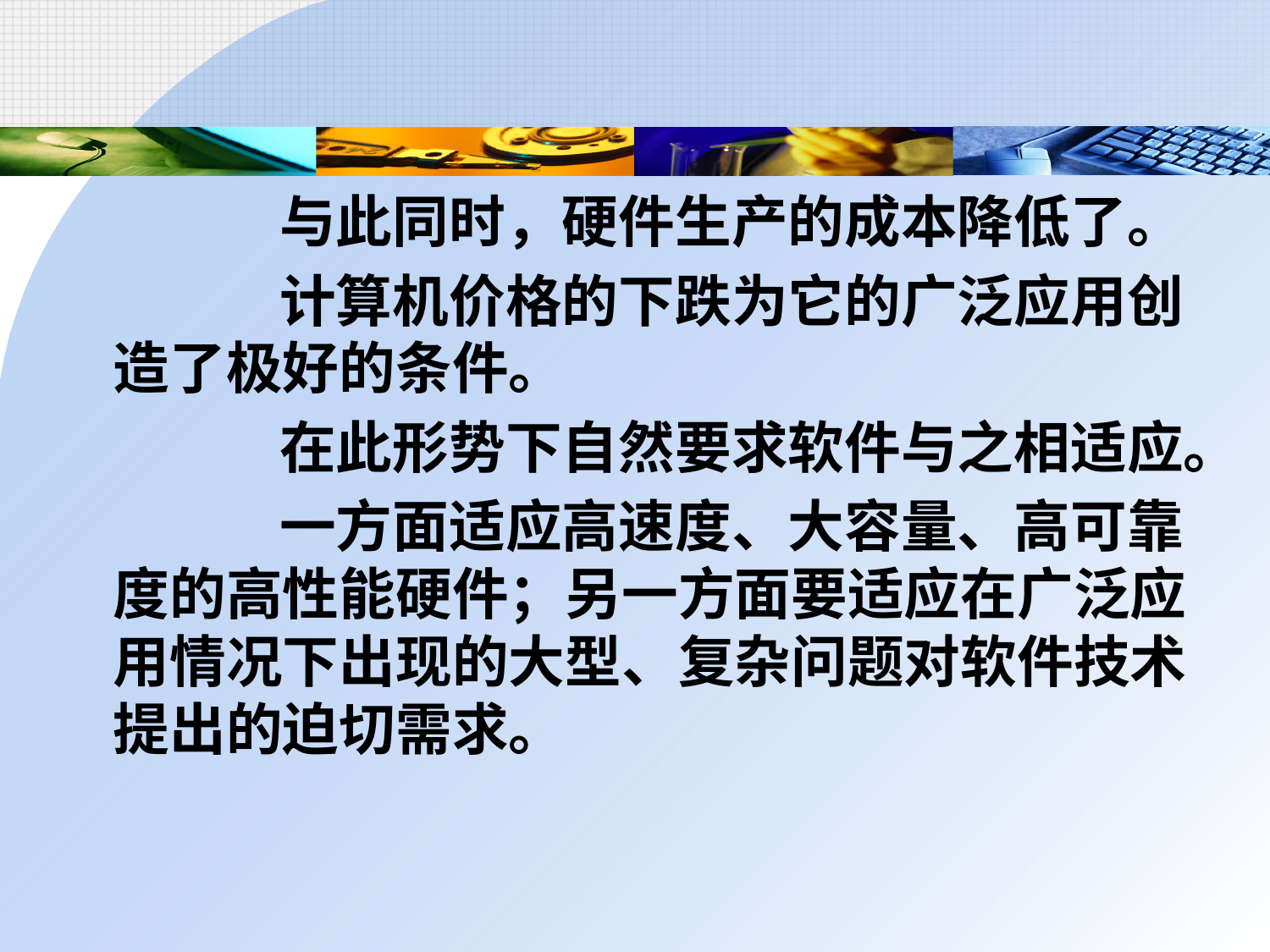

与此同时，硬件生产的成本降低了。
		  计算机价格的下跌为它的广泛应用创造了极好的条件。
		  在此形势下自然要求软件与之相适应。
		  一方面适应高速度、大容量、高可靠度的高性能硬件；另一方面要适应在广泛应用情况下出现的大型、复杂问题对软件技术提出的迫切需求。